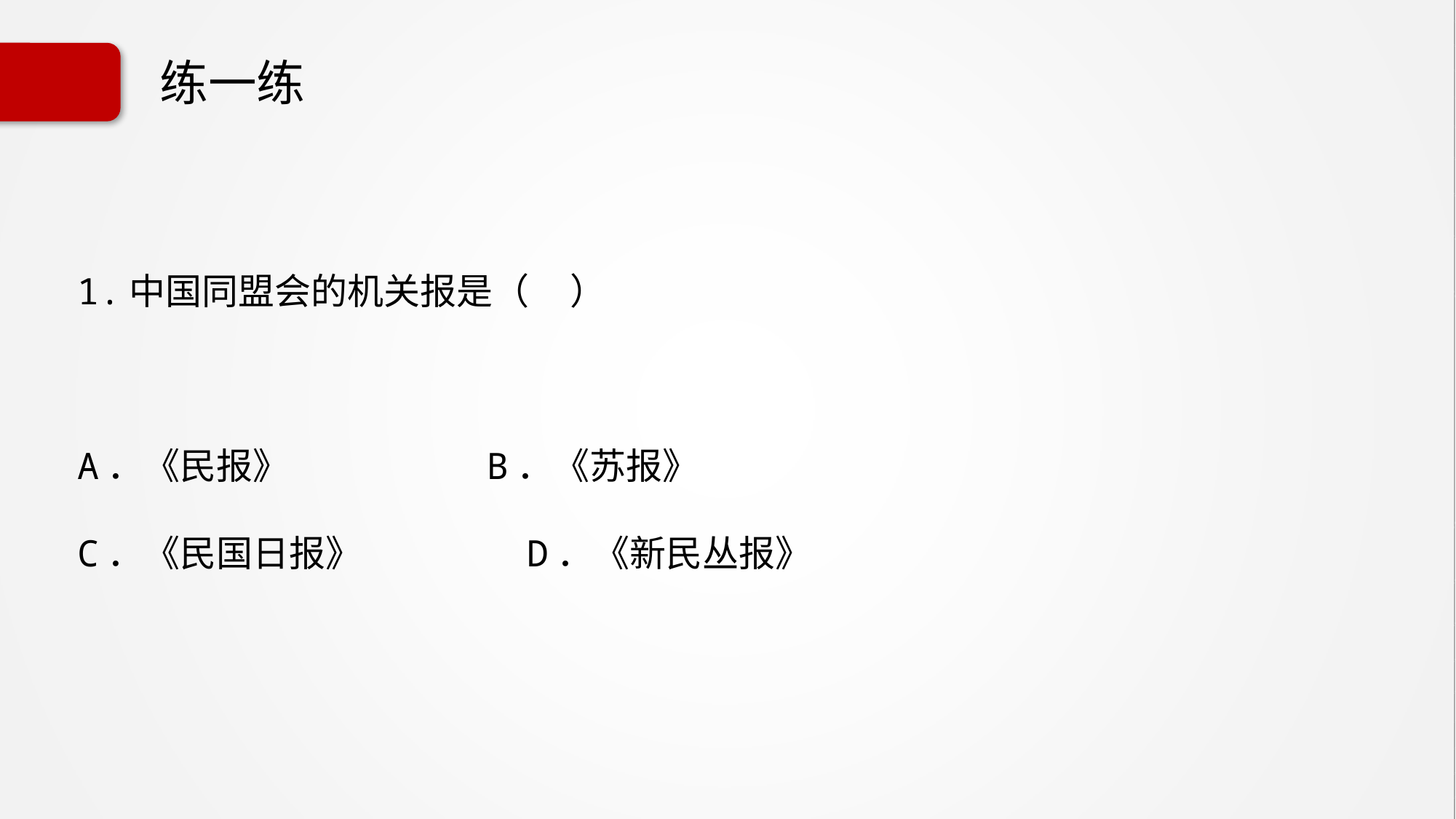

# 练一练
1.中国同盟会的机关报是（     ）

A．《民报》                       B．《苏报》

C．《民国日报》                   D．《新民丛报》